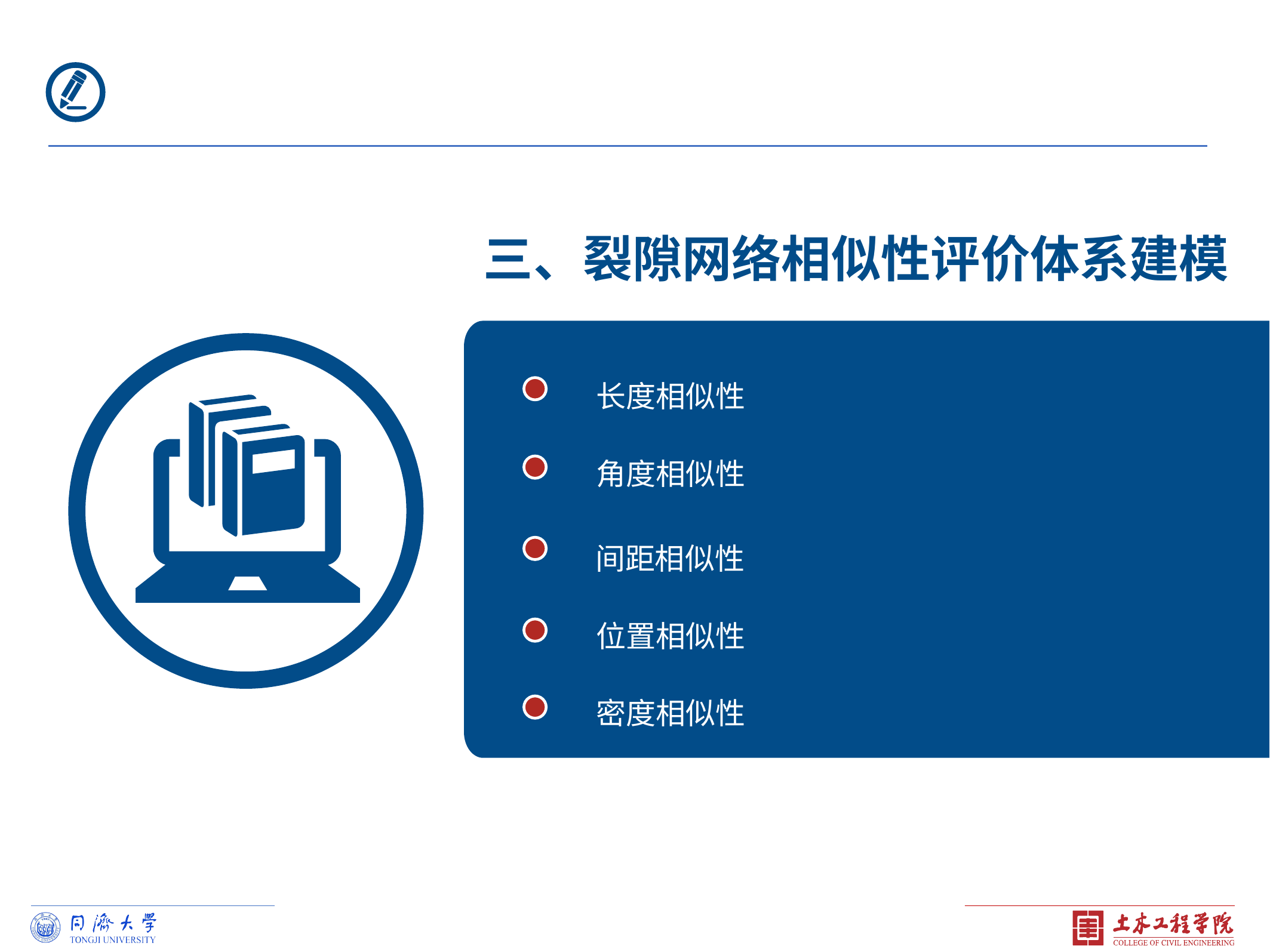

三、裂隙网络相似性评价体系建模

长度相似性

角度相似性

间距相似性

位置相似性

密度相似性